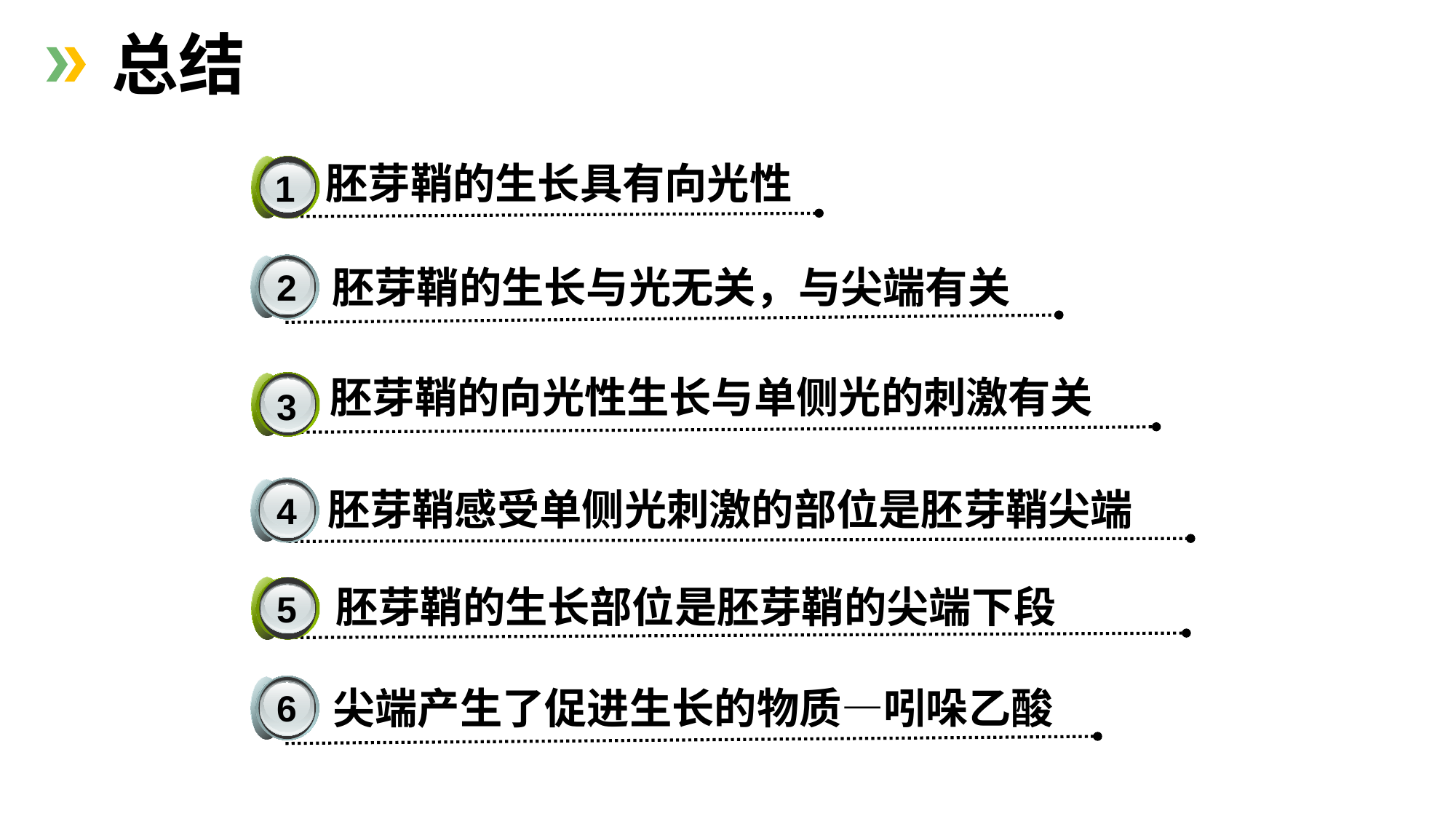

总结
胚芽鞘的生长具有向光性

1

2
胚芽鞘的生长与光无关，与尖端有关

胚芽鞘的向光性生长与单侧光的刺激有关

3

胚芽鞘感受单侧光刺激的部位是胚芽鞘尖端

4

胚芽鞘的生长部位是胚芽鞘的尖端下段

5

6
尖端产生了促进生长的物质—吲哚乙酸